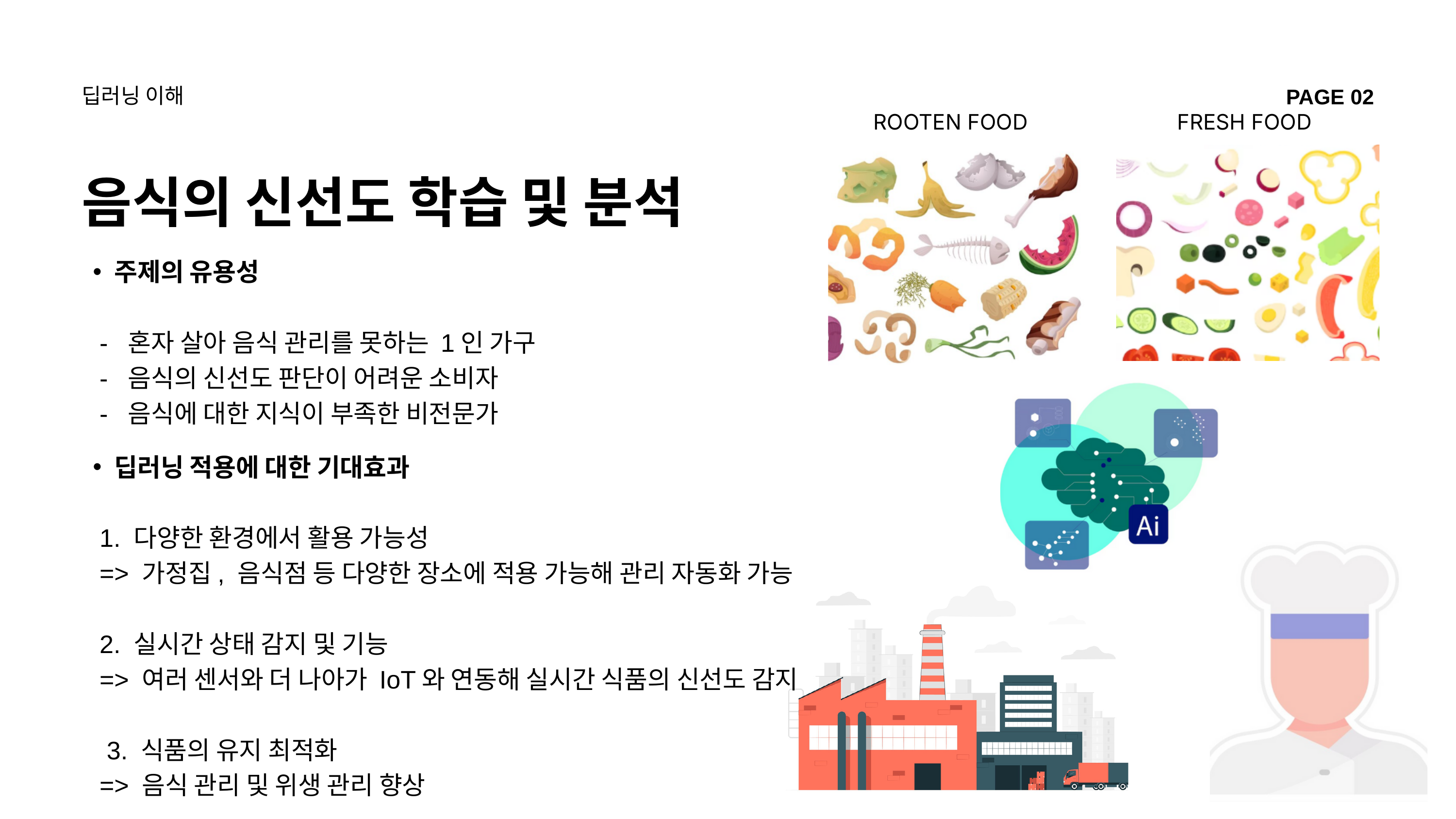

딥러닝 이해
PAGE 02
ROOTEN FOOD
FRESH FOOD

음식의 신선도 학습 및 분석
주제의 유용성

    -  혼자 살아 음식 관리를 못하는 1인 가구
    -  음식의 신선도 판단이 어려운 소비자
    -  음식에 대한 지식이 부족한 비전문가

딥러닝 적용에 대한 기대효과

    1. 다양한 환경에서 활용 가능성
    => 가정집, 음식점 등 다양한 장소에 적용 가능해 관리 자동화 가능

    2. 실시간 상태 감지 및 기능
    => 여러 센서와 더 나아가 IoT와 연동해 실시간 식품의 신선도 감지

     3. 식품의 유지 최적화
    => 음식 관리 및 위생 관리 향상